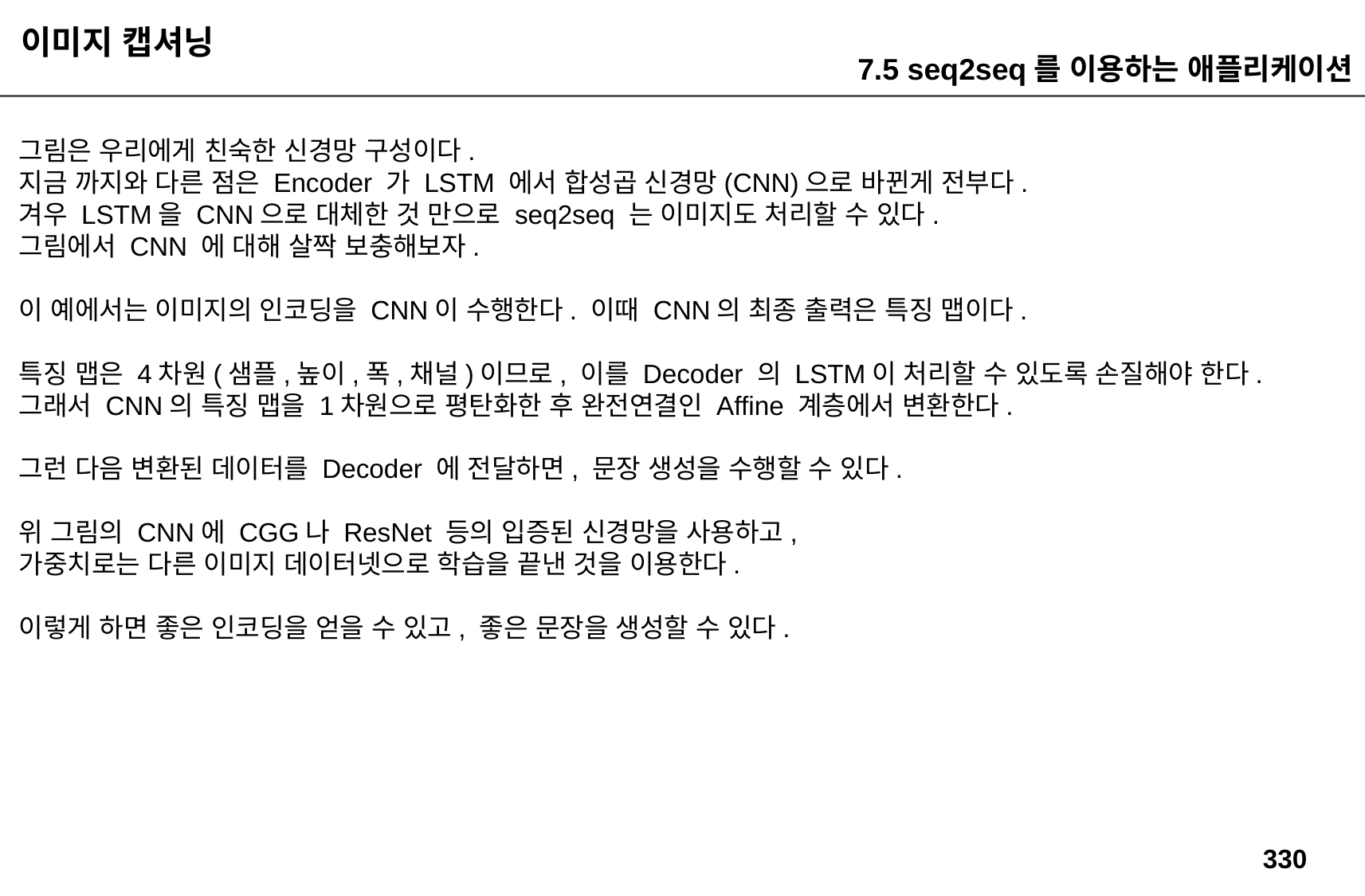

이미지 캡셔닝
7.5 seq2seq를 이용하는 애플리케이션
그림은 우리에게 친숙한 신경망 구성이다.
지금 까지와 다른 점은 Encoder 가 LSTM 에서 합성곱 신경망(CNN)으로 바뀐게 전부다.
겨우 LSTM을 CNN으로 대체한 것 만으로 seq2seq 는 이미지도 처리할 수 있다.
그림에서 CNN 에 대해 살짝 보충해보자.

이 예에서는 이미지의 인코딩을 CNN이 수행한다. 이때 CNN의 최종 출력은 특징 맵이다.

특징 맵은 4차원(샘플,높이,폭,채널)이므로, 이를 Decoder 의 LSTM이 처리할 수 있도록 손질해야 한다.
그래서 CNN의 특징 맵을 1차원으로 평탄화한 후 완전연결인 Affine 계층에서 변환한다.

그런 다음 변환된 데이터를 Decoder 에 전달하면, 문장 생성을 수행할 수 있다.

위 그림의 CNN에 CGG나 ResNet 등의 입증된 신경망을 사용하고,
가중치로는 다른 이미지 데이터넷으로 학습을 끝낸 것을 이용한다.

이렇게 하면 좋은 인코딩을 얻을 수 있고, 좋은 문장을 생성할 수 있다.